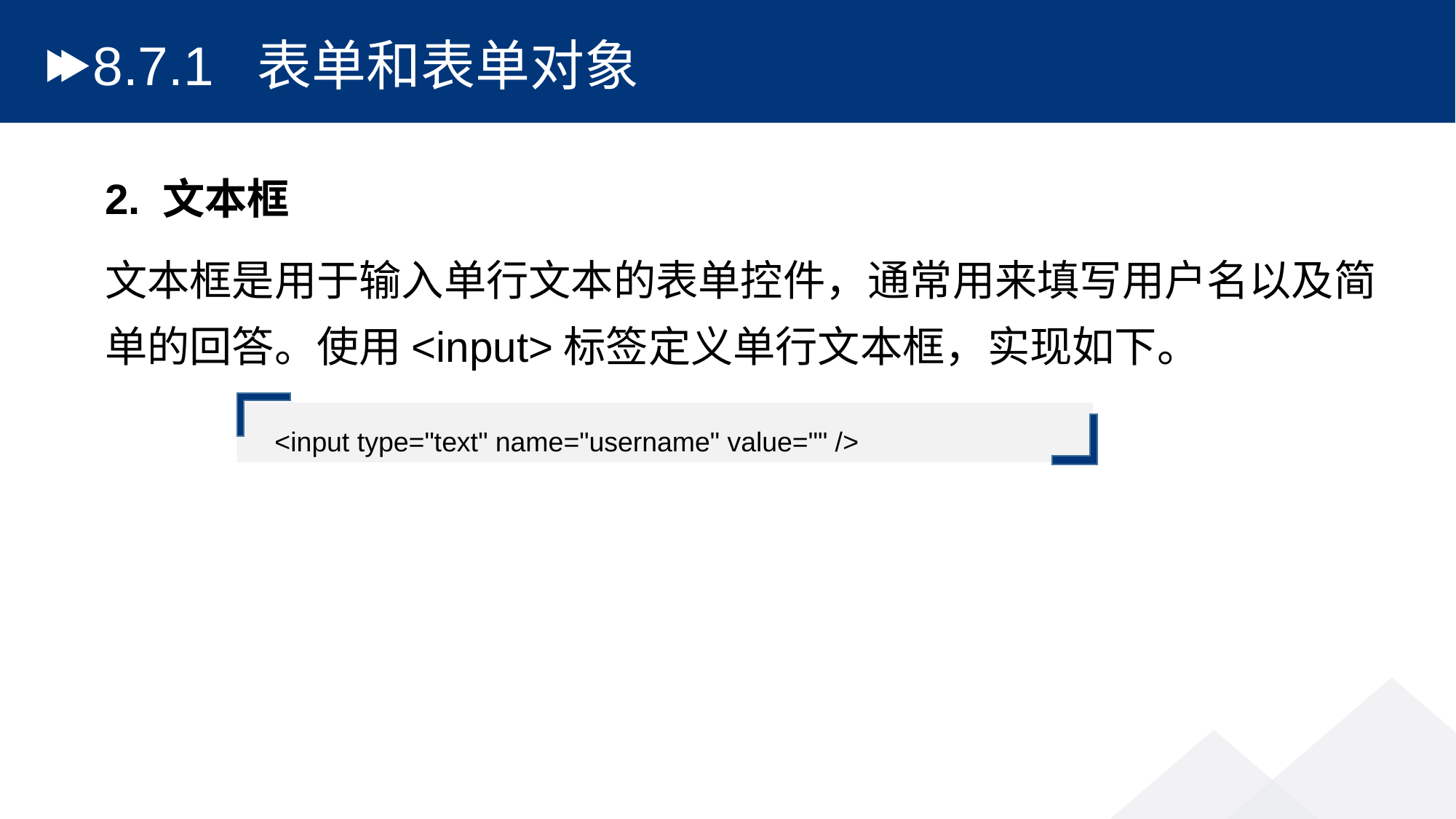

# 8.7.1  表单和表单对象
2. 文本框
文本框是用于输入单行文本的表单控件，通常用来填写用户名以及简单的回答。使用<input>标签定义单行文本框，实现如下。

<input type="text" name="username" value="" />